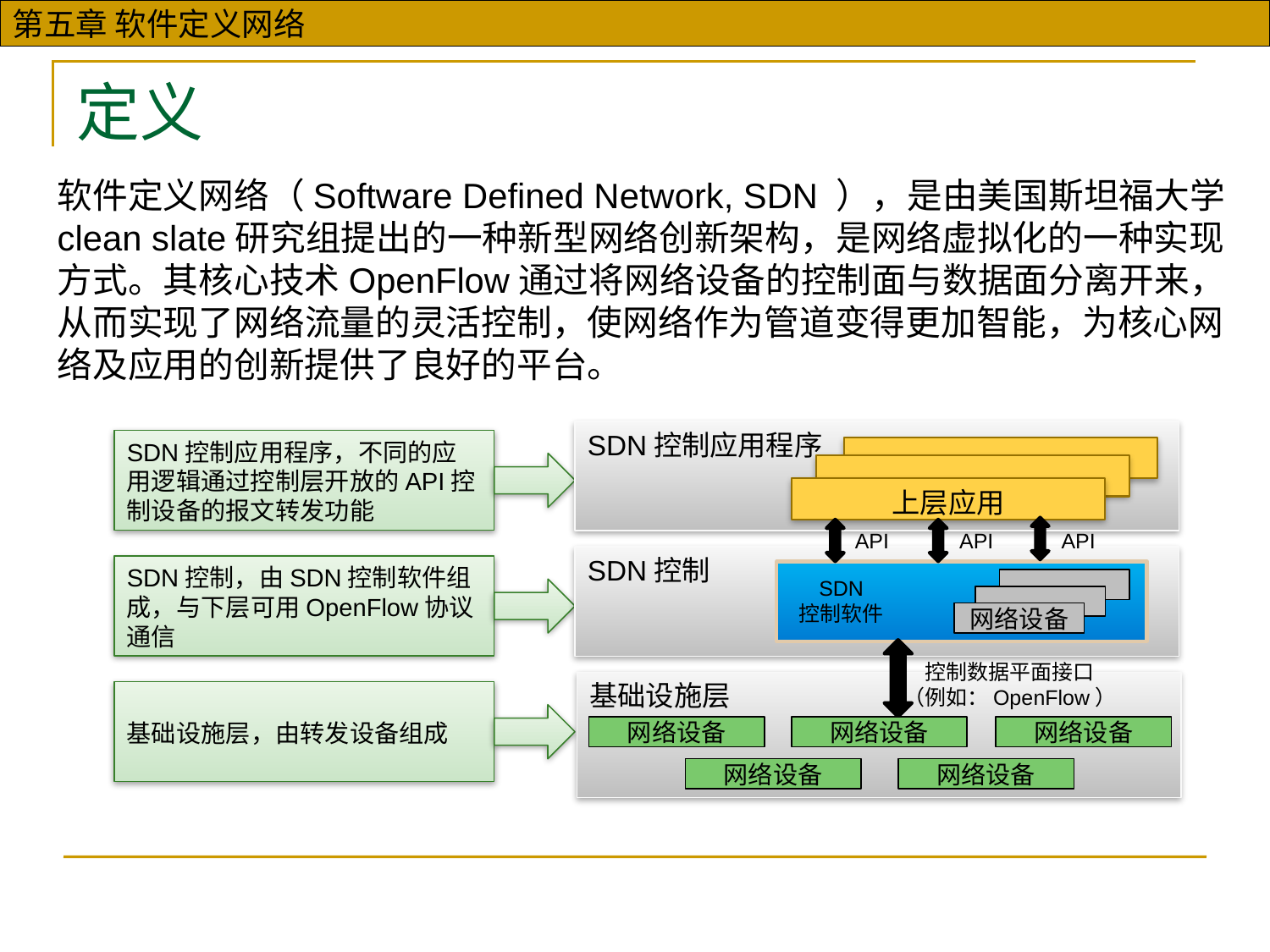

定义
软件定义网络（Software Defined Network, SDN ），是由美国斯坦福大学clean slate研究组提出的一种新型网络创新架构，是网络虚拟化的一种实现方式。其核心技术OpenFlow通过将网络设备的控制面与数据面分离开来，从而实现了网络流量的灵活控制，使网络作为管道变得更加智能，为核心网络及应用的创新提供了良好的平台。
SDN控制应用程序
SDN控制应用程序，不同的应用逻辑通过控制层开放的API控制设备的报文转发功能

上层应用

API
API
API
SDN控制
SDN控制，由SDN控制软件组成，与下层可用OpenFlow协议通信

SDN
控制软件

网络设备

控制数据平面接口
（例如：OpenFlow）
基础设施层

基础设施层，由转发设备组成

网络设备
网络设备
网络设备
网络设备
网络设备